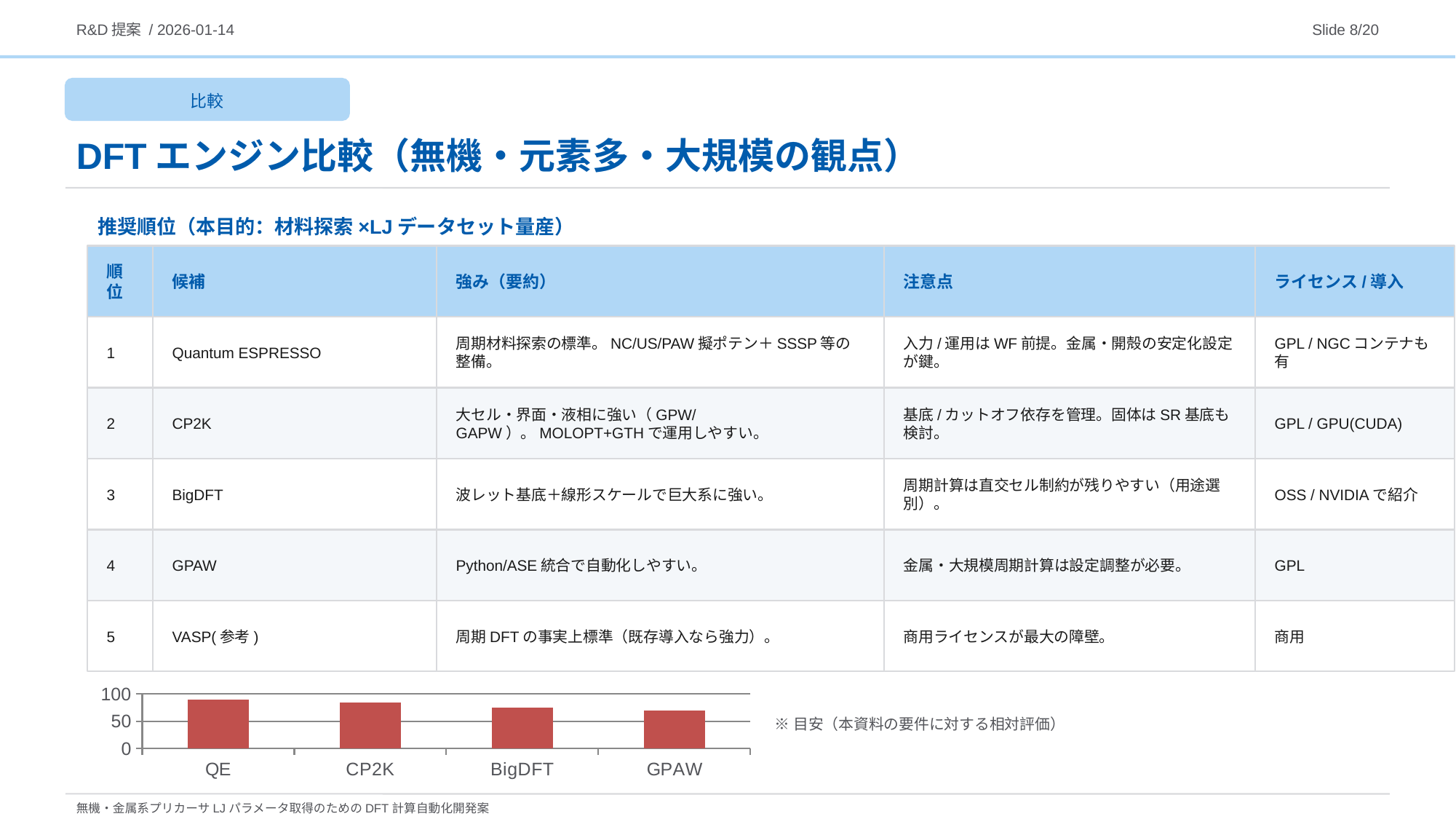

R&D提案 / 2026-01-14
Slide 8/20

比較
DFTエンジン比較（無機・元素多・大規模の観点）

推奨順位（本目的：材料探索×LJデータセット量産）

順位
候補
強み（要約）
注意点
ライセンス/導入

1
Quantum ESPRESSO
周期材料探索の標準。NC/US/PAW擬ポテン＋SSSP等の整備。
入力/運用はWF前提。金属・開殻の安定化設定が鍵。
GPL / NGCコンテナも有

2
CP2K
大セル・界面・液相に強い（GPW/GAPW）。MOLOPT+GTHで運用しやすい。
基底/カットオフ依存を管理。固体はSR基底も検討。
GPL / GPU(CUDA)

3
BigDFT
波レット基底＋線形スケールで巨大系に強い。
周期計算は直交セル制約が残りやすい（用途選別）。
OSS / NVIDIAで紹介

4
GPAW
Python/ASE統合で自動化しやすい。
金属・大規模周期計算は設定調整が必要。
GPL

5
VASP(参考)
周期DFTの事実上標準（既存導入なら強力）。
商用ライセンスが最大の障壁。
商用

### Chart

| Category | 総合スコア（相対） |
|---|---|
| QE | 90.0 |
| CP2K | 85.0 |
| BigDFT | 75.0 |
| GPAW | 70.0 |
※目安（本資料の要件に対する相対評価）

無機・金属系プリカーサLJパラメータ取得のためのDFT計算自動化開発案